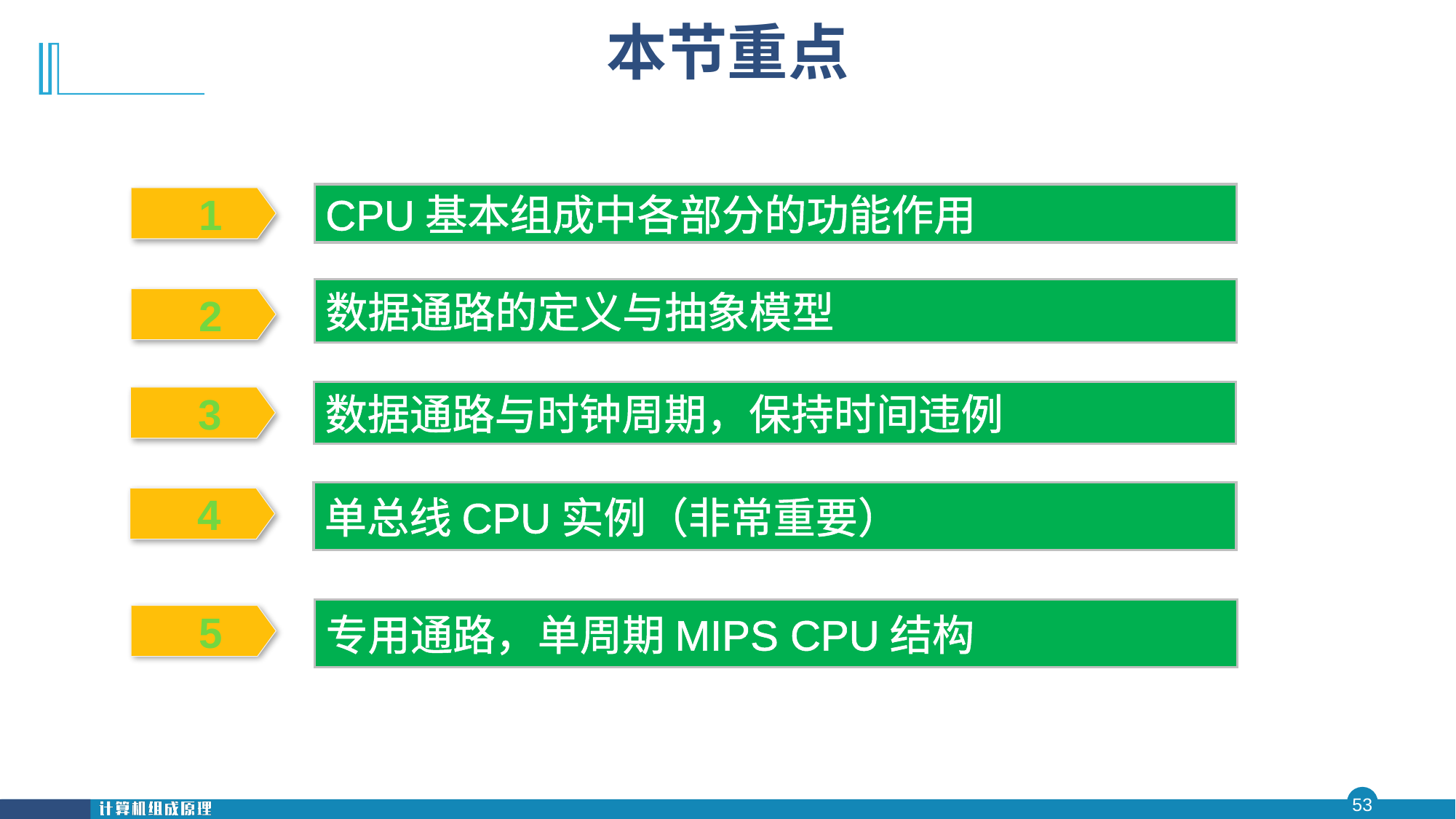

# 本节重点
CPU基本组成中各部分的功能作用
  1
数据通路的定义与抽象模型
  2
数据通路与时钟周期，保持时间违例
  3
单总线CPU实例（非常重要）
  4
专用通路，单周期MIPS CPU结构
  5